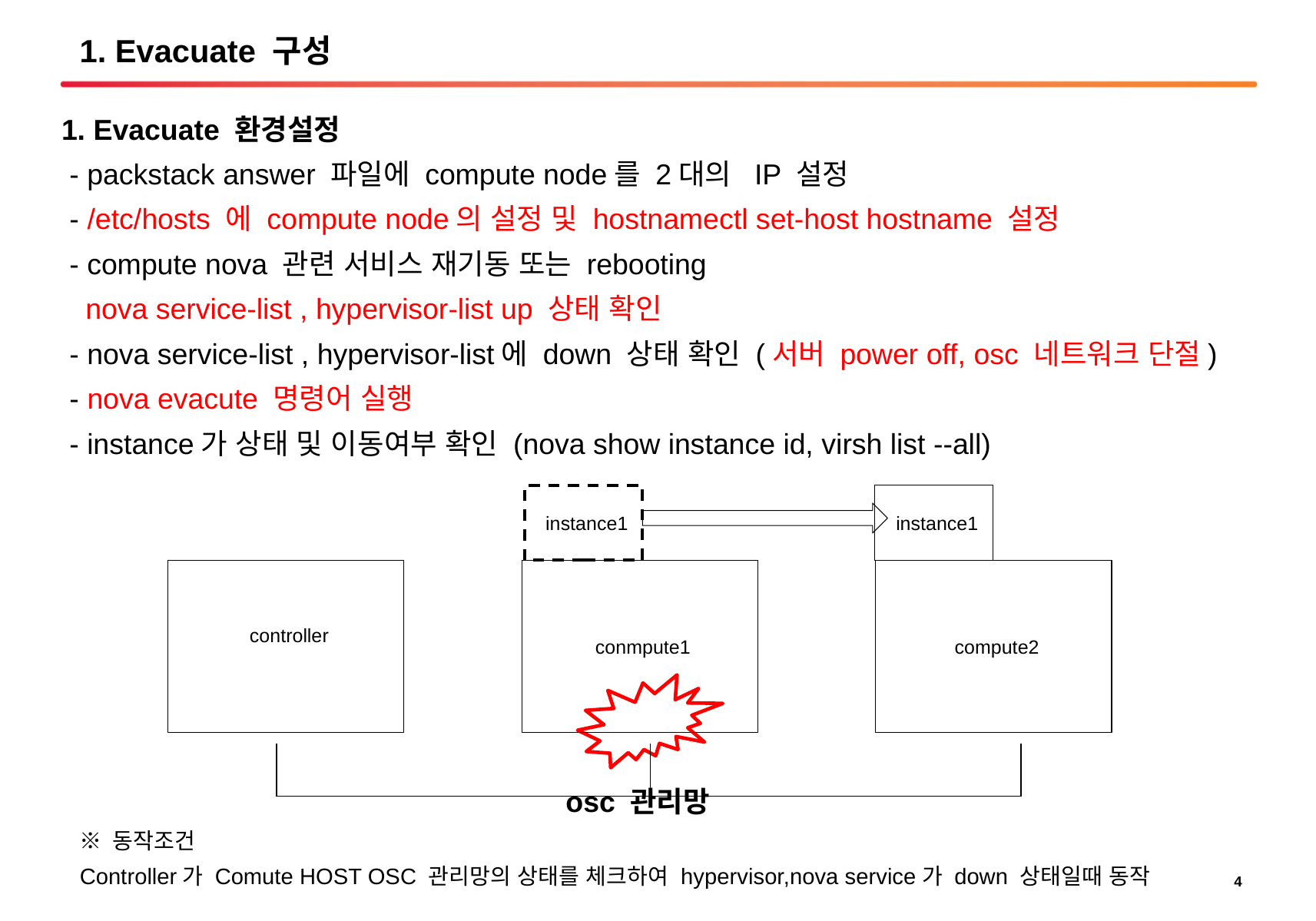

# 1. Evacuate 구성

1. Evacuate 환경설정
 - packstack answer 파일에 compute node를 2대의  IP 설정
 - /etc/hosts 에 compute node의 설정 및 hostnamectl set-host hostname 설정
 - compute nova 관련 서비스 재기동 또는 rebooting
   nova service-list , hypervisor-list up 상태 확인
 - nova service-list , hypervisor-list에 down 상태 확인 (서버 power off, osc 네트워크 단절)
 - nova evacute 명령어 실행
 - instance가 상태 및 이동여부 확인 (nova show instance id, virsh list --all)
instance1
instance1

controller

conmpute1
compute2

osc 관리망
※ 동작조건
Controller가 Comute HOST OSC 관리망의 상태를 체크하여 hypervisor,nova service가 down 상태일때 동작